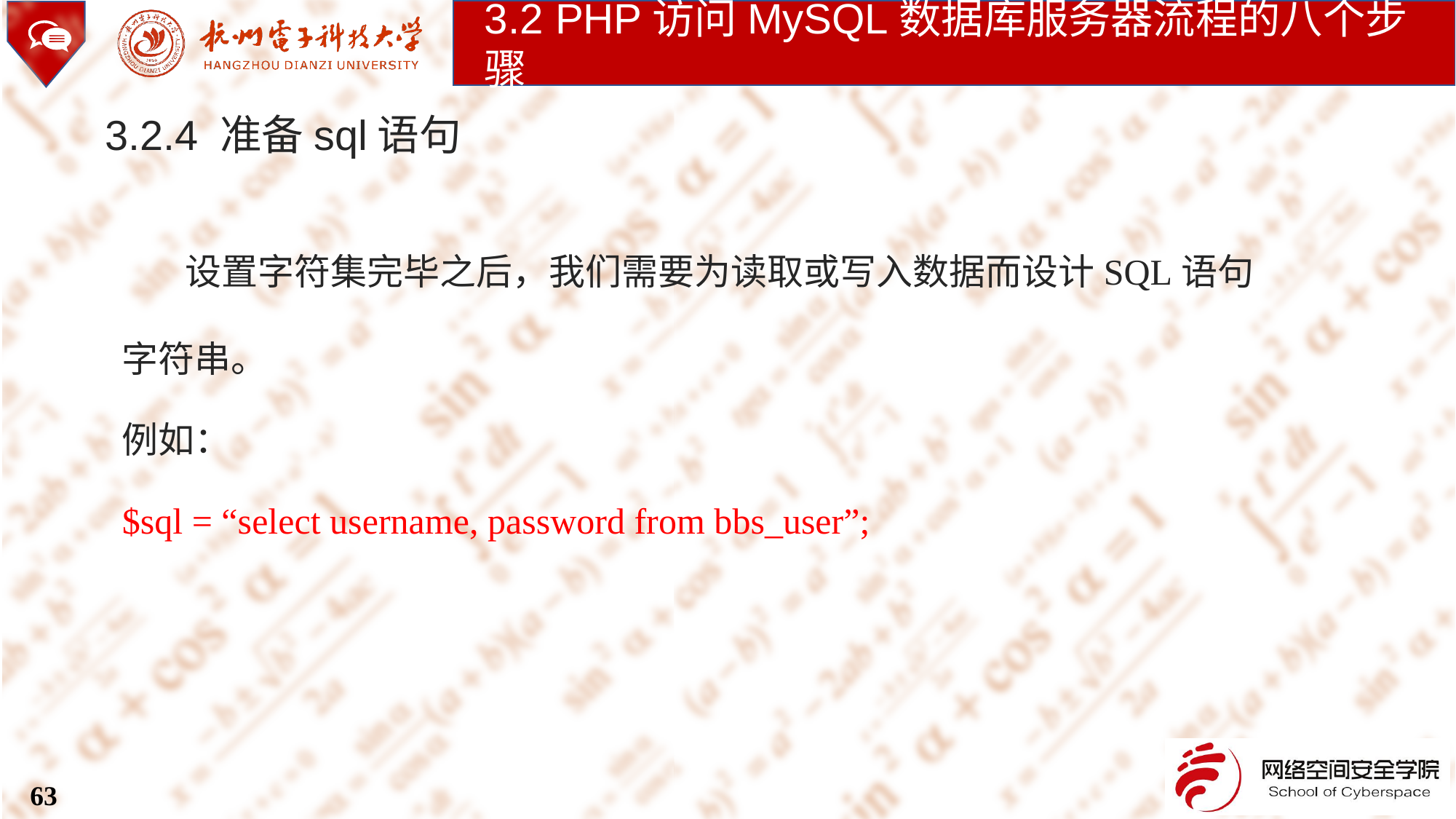

3.2 PHP访问MySQL数据库服务器流程的八个步骤
3.2.4 准备sql语句
设置字符集完毕之后，我们需要为读取或写入数据而设计SQL语句字符串。
例如：
$sql = “select username, password from bbs_user”;
63